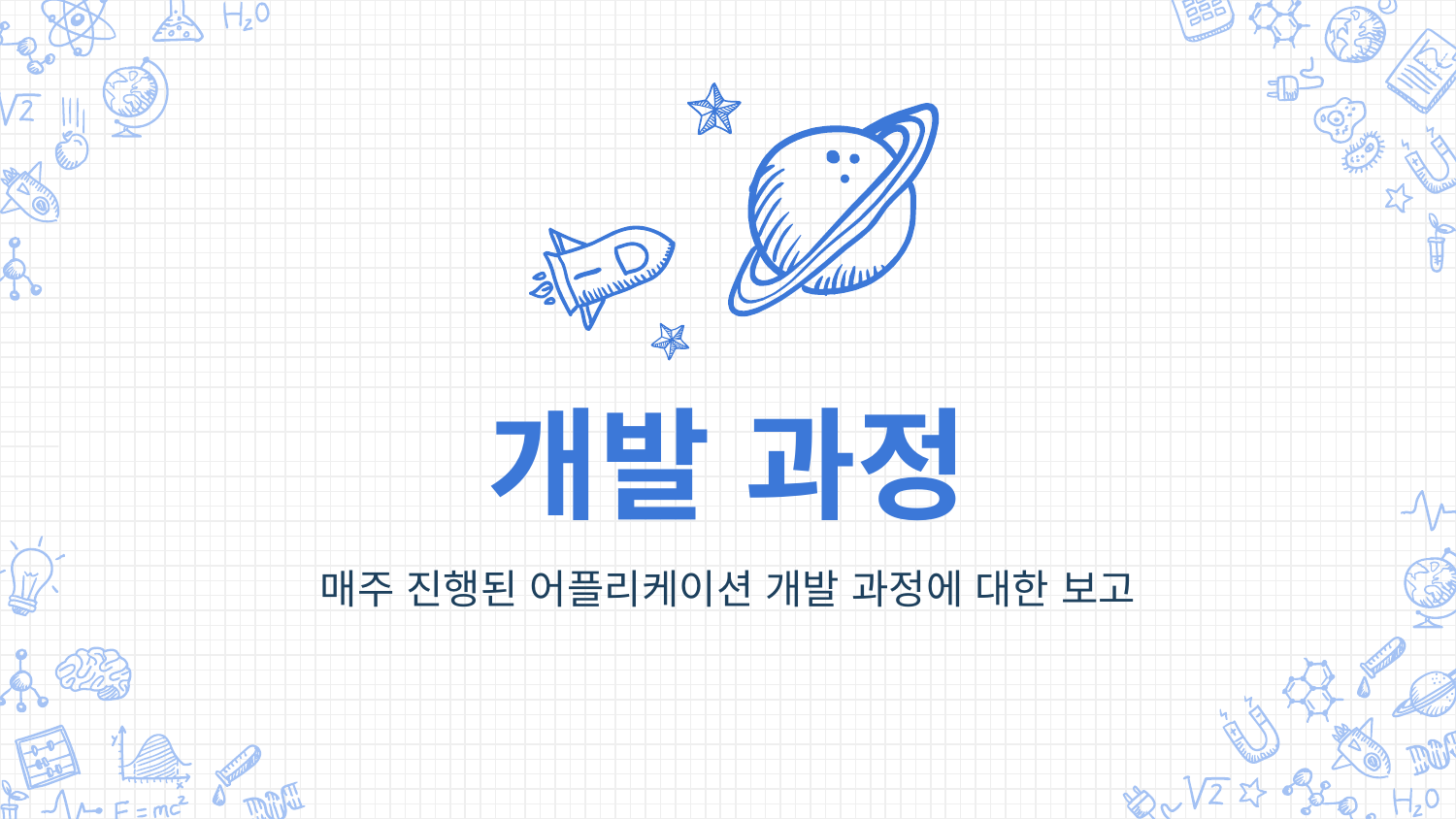

개발 과정
매주 진행된 어플리케이션 개발 과정에 대한 보고